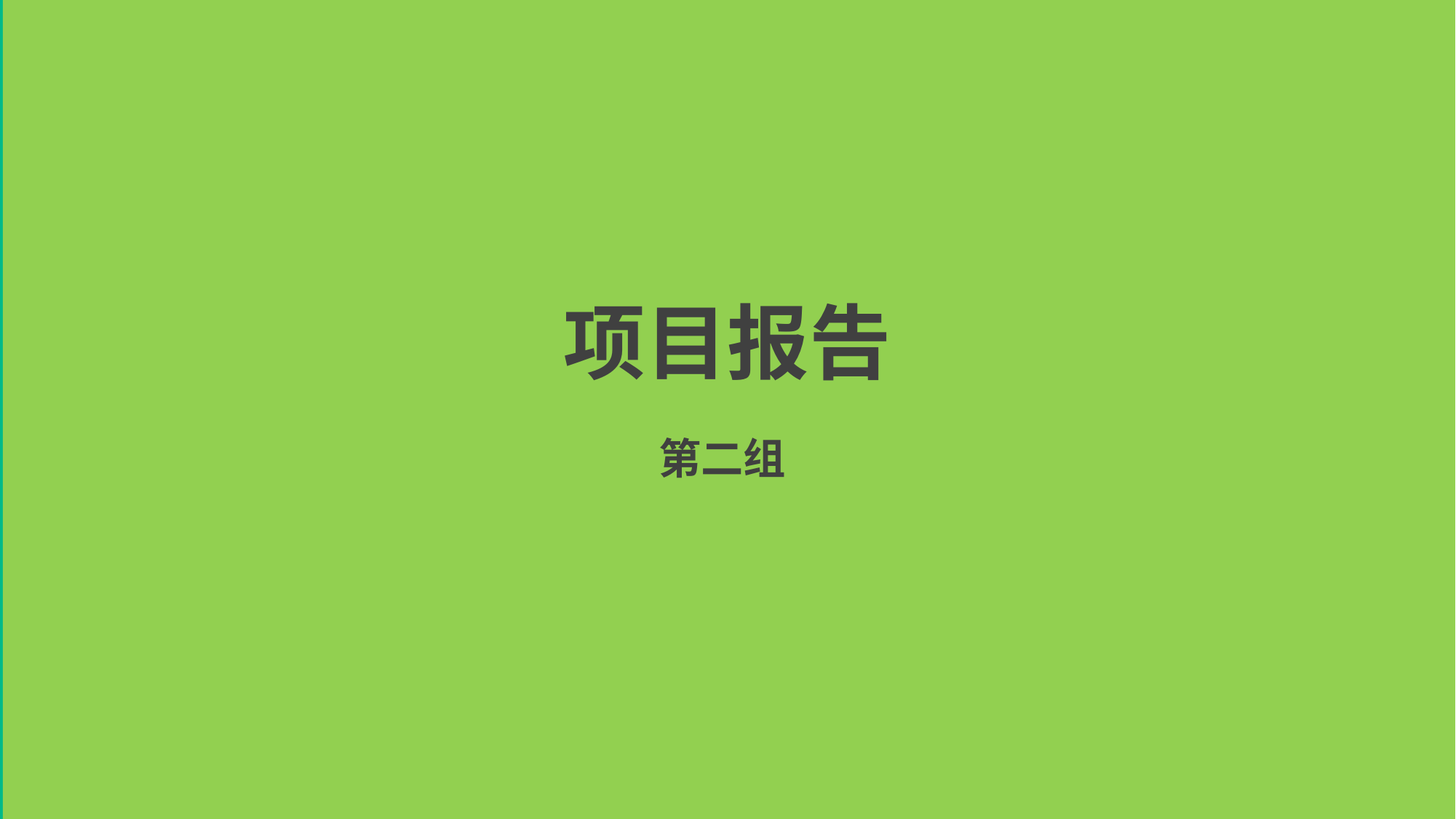

3
1
2
GO!
Ready
项目报告

第二组